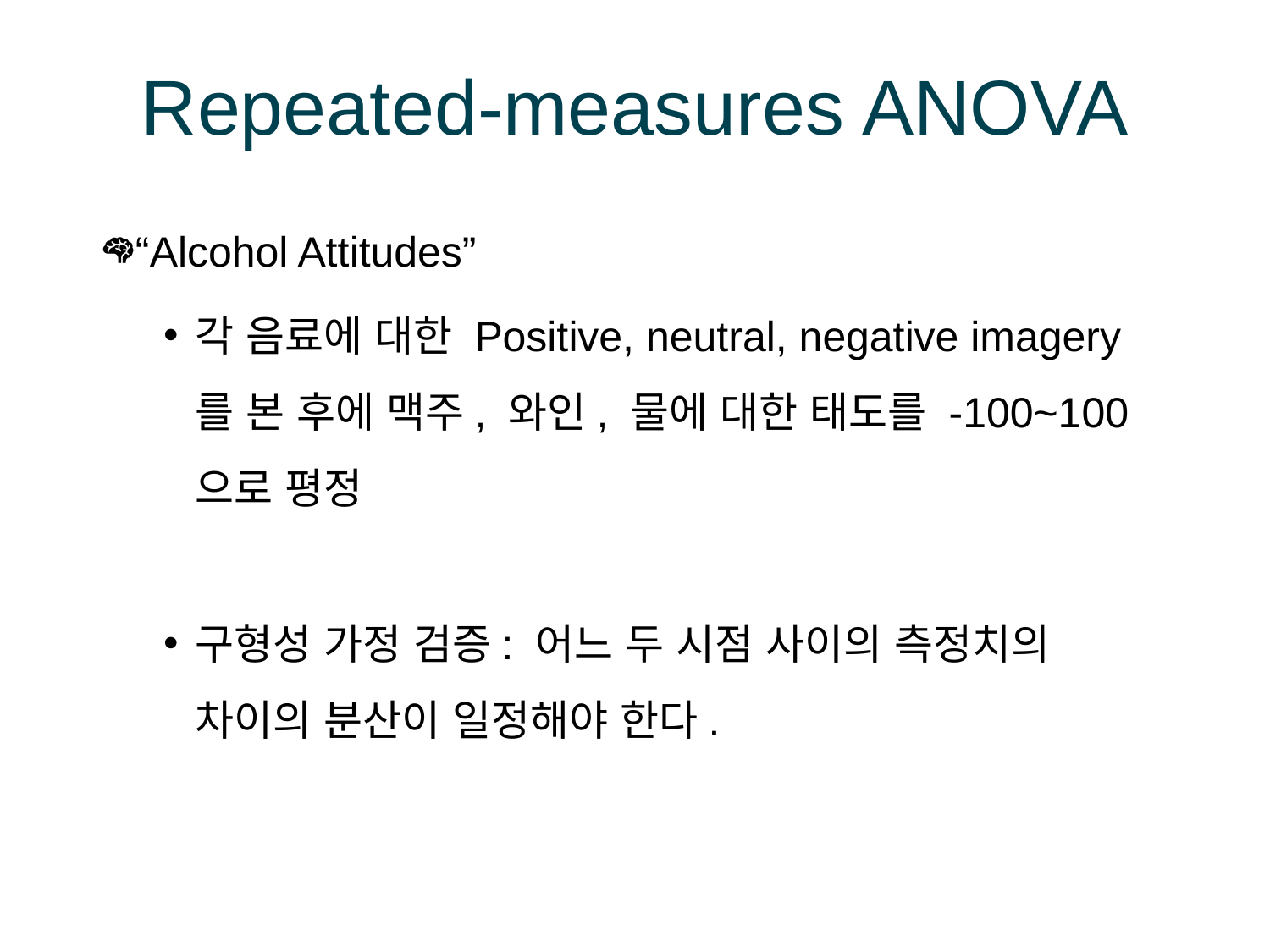

# Repeated-measures ANOVA
“Alcohol Attitudes”
각 음료에 대한 Positive, neutral, negative imagery를 본 후에 맥주, 와인, 물에 대한 태도를 -100~100으로 평정

구형성 가정 검증: 어느 두 시점 사이의 측정치의 차이의 분산이 일정해야 한다.